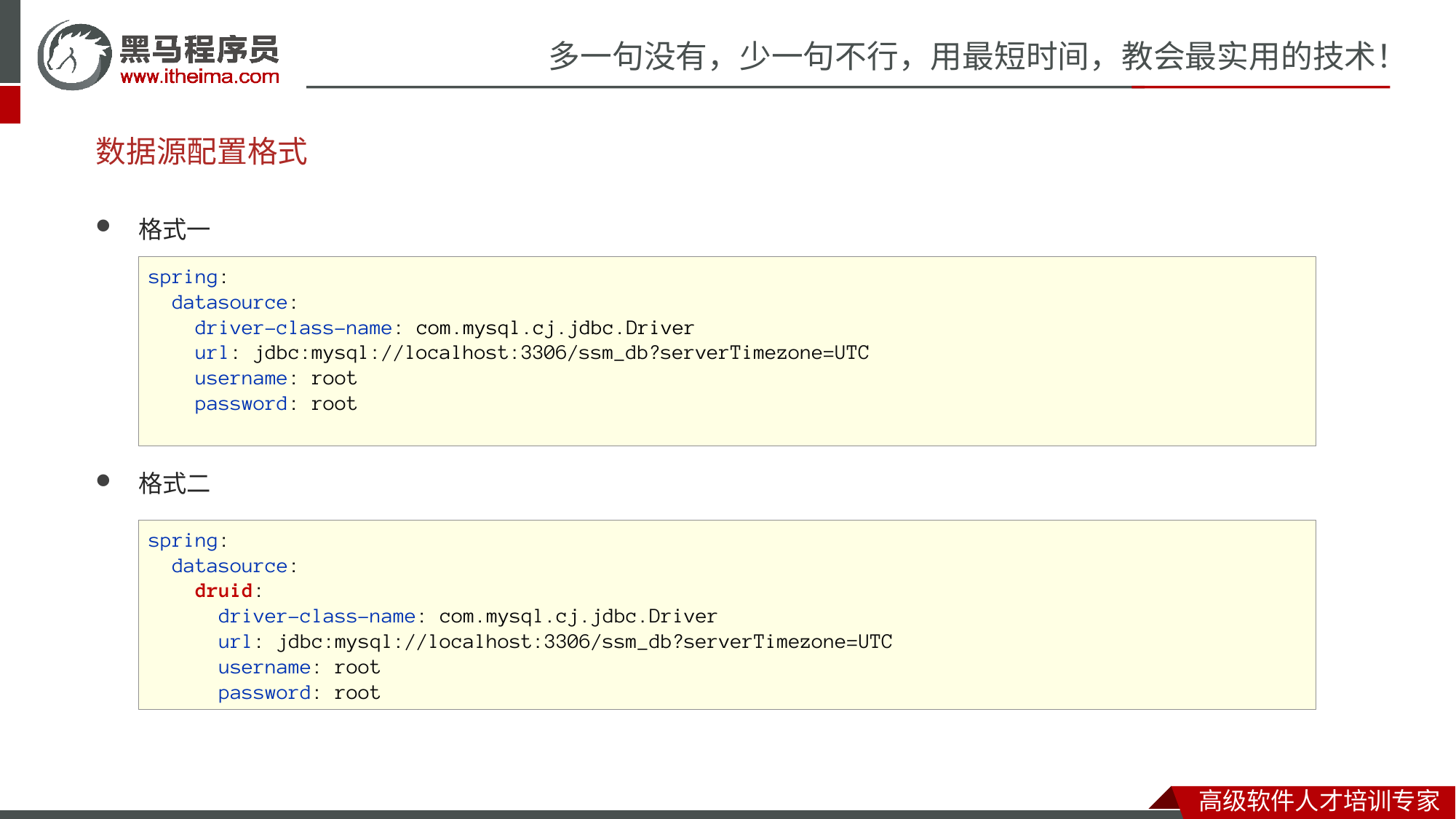

# 数据源配置格式
格式一

格式二
spring:
  datasource:
    driver-class-name: com.mysql.cj.jdbc.Driver
    url: jdbc:mysql://localhost:3306/ssm_db?serverTimezone=UTC
    username: root
    password: root
    type: com.alibaba.druid.pool.DruidDataSource

spring:
  datasource:
    druid:
      driver-class-name: com.mysql.cj.jdbc.Driver
      url: jdbc:mysql://localhost:3306/ssm_db?serverTimezone=UTC
      username: root
      password: root